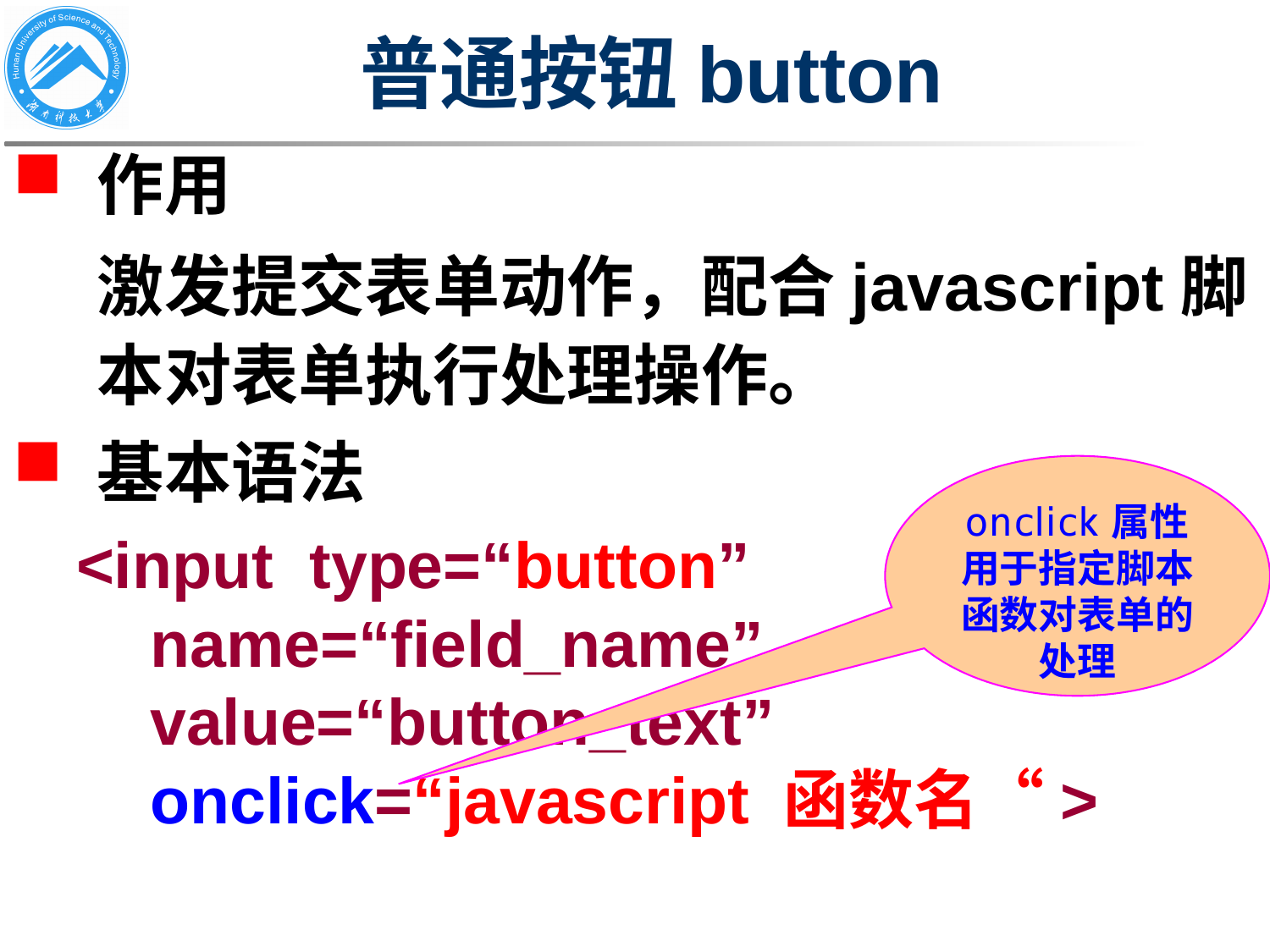

# 普通按钮button
作用
	激发提交表单动作，配合javascript脚本对表单执行处理操作。
基本语法
<input  type=“button” name=“field_name” value=“button_text” onclick=“javascript 函数名“>
onclick属性用于指定脚本函数对表单的处理